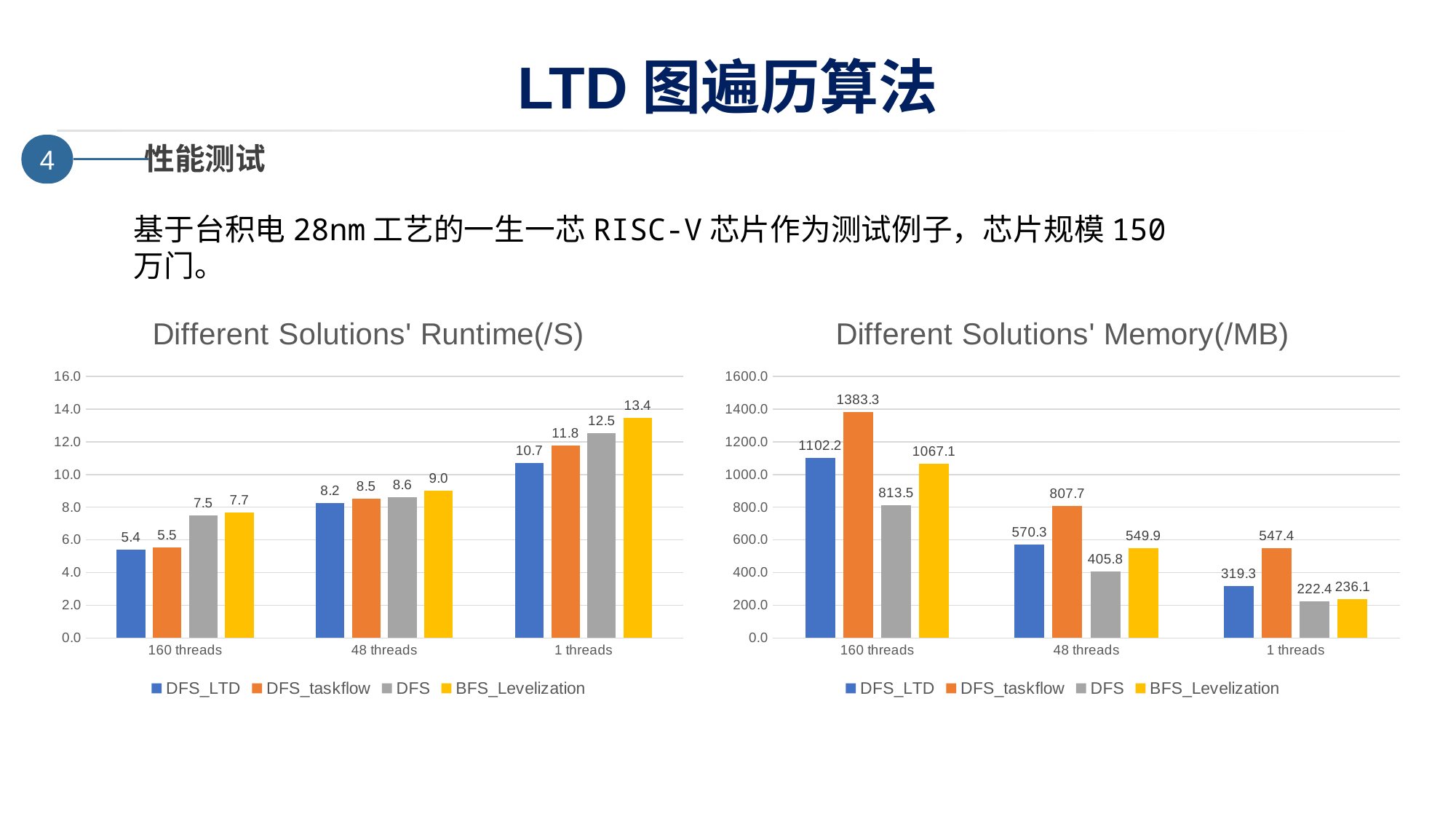

# LTD图遍历算法
性能测试
4
基于台积电28nm工艺的一生一芯RISC-V芯片作为测试例子，芯片规模150万门。

### Chart: Different Solutions' Runtime(/S)

| Category | DFS_LTD | DFS_taskflow | DFS | BFS_Levelization |
|---|---|---|---|---|
| 160 threads | 5.417726 | 5.528222 | 7.497076 | 7.664899 |
| 48 threads | 8.241193 | 8.50748 | 8.620382 | 9.028533 |
| 1 threads | 10.720484 | 11.76306 | 12.528441 | 13.448061 |

### Chart: Different Solutions' Memory(/MB)

| Category | DFS_LTD | DFS_taskflow | DFS | BFS_Levelization |
|---|---|---|---|---|
| 160 threads | 1102.236 | 1383.348 | 813.524 | 1067.116 |
| 48 threads | 570.296 | 807.7 | 405.756 | 549.944 |
| 1 threads | 319.348 | 547.372 | 222.44 | 236.144 |